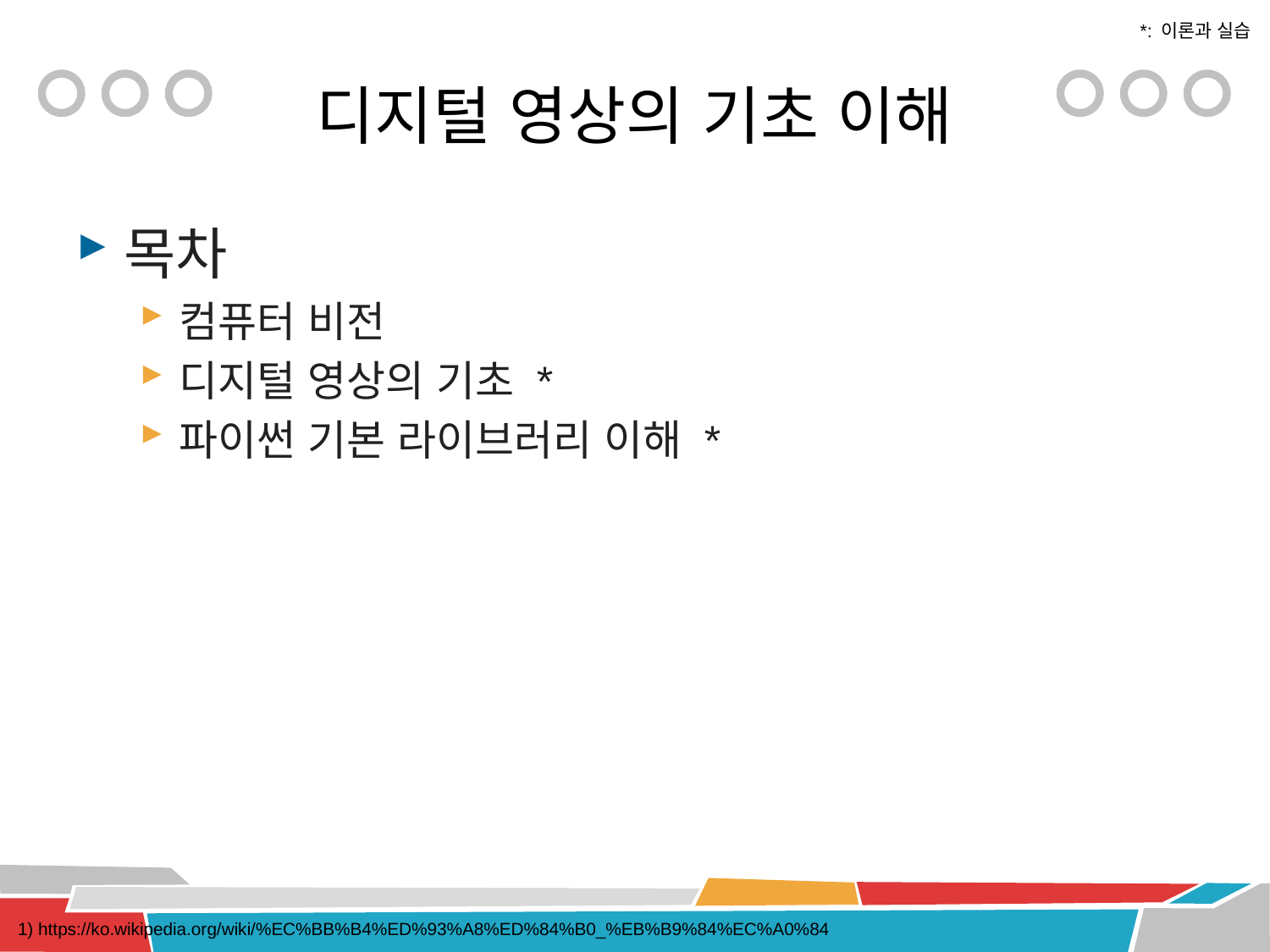

*: 이론과 실습
# 디지털 영상의 기초 이해
목차
컴퓨터 비전
디지털 영상의 기초 *
파이썬 기본 라이브러리 이해 *

1) https://ko.wikipedia.org/wiki/%EC%BB%B4%ED%93%A8%ED%84%B0_%EB%B9%84%EC%A0%84